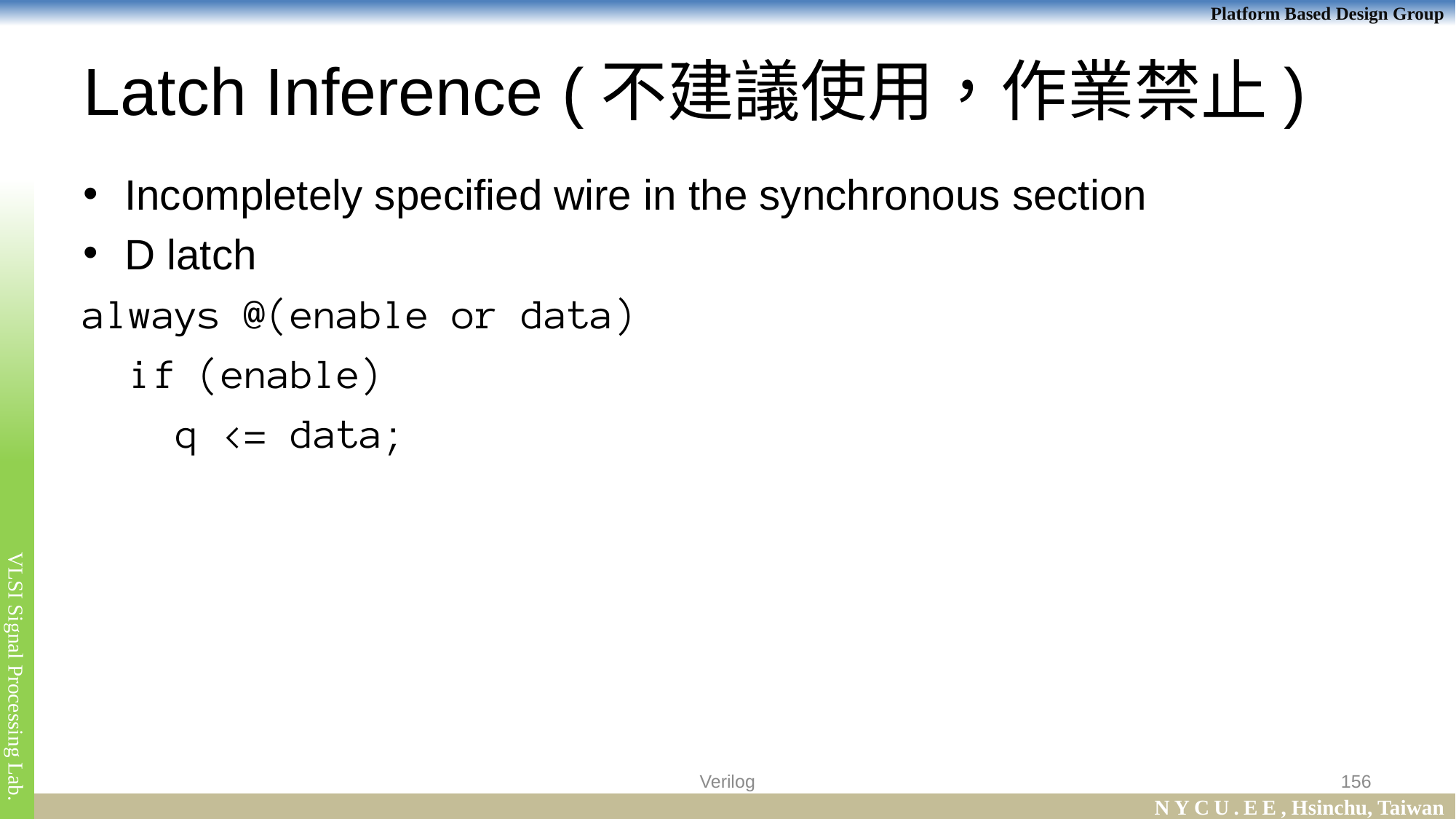

# Latch Inference (不建議使用，作業禁止)
Incompletely specified wire in the synchronous section
D latch
always @(enable or data)
  if (enable)
    q <= data;

Verilog
156